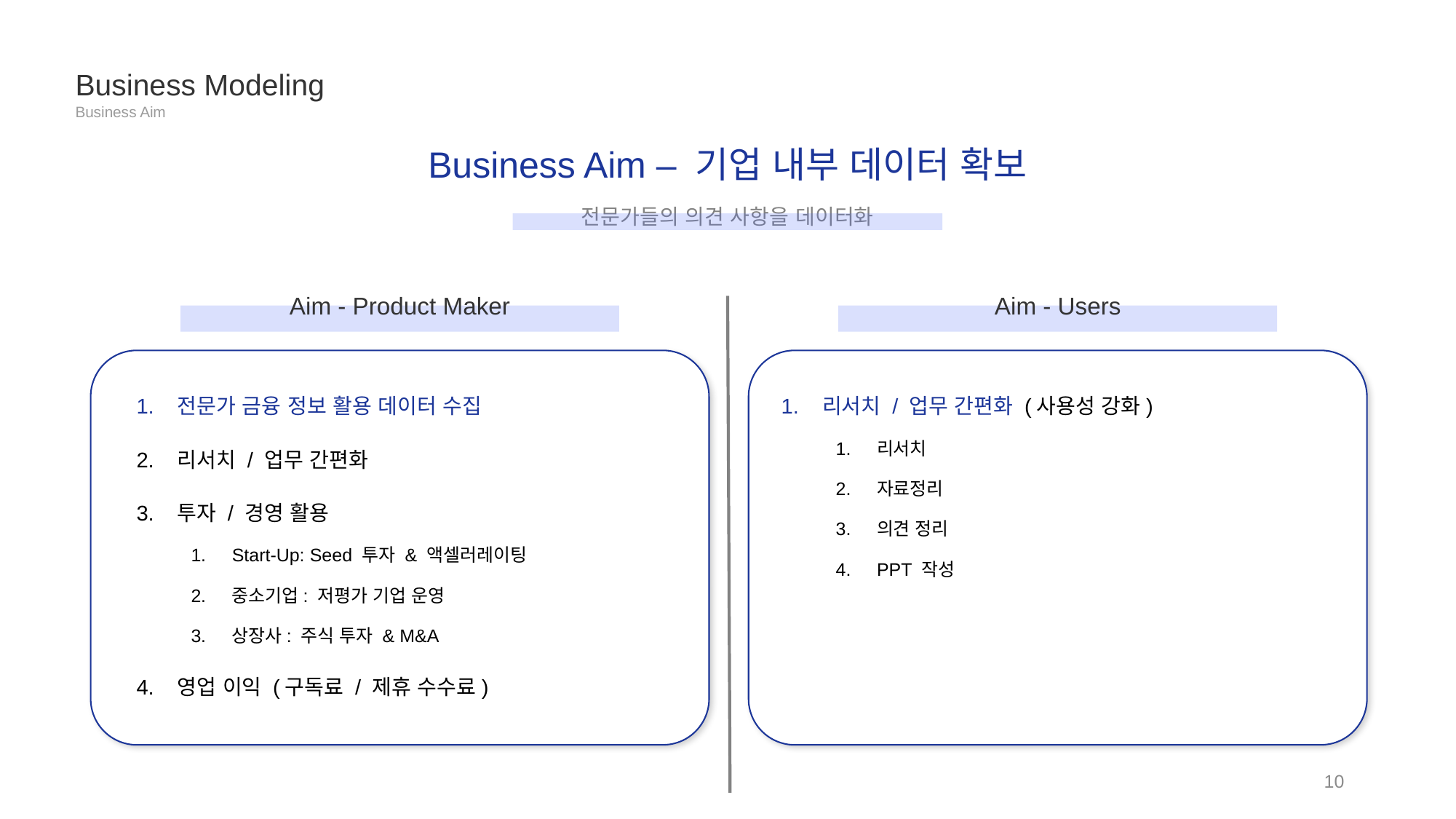

Business Modeling
Business Aim
Business Aim – 기업 내부 데이터 확보
전문가들의 의견 사항을 데이터화

Aim - Product Maker

Aim - Users

전문가 금융 정보 활용 데이터 수집
리서치 / 업무 간편화
투자 / 경영 활용
Start-Up: Seed 투자 & 액셀러레이팅
중소기업: 저평가 기업 운영
상장사: 주식 투자 & M&A
영업 이익 (구독료 / 제휴 수수료)
리서치 / 업무 간편화 (사용성 강화)
리서치
자료정리
의견 정리
PPT 작성
10